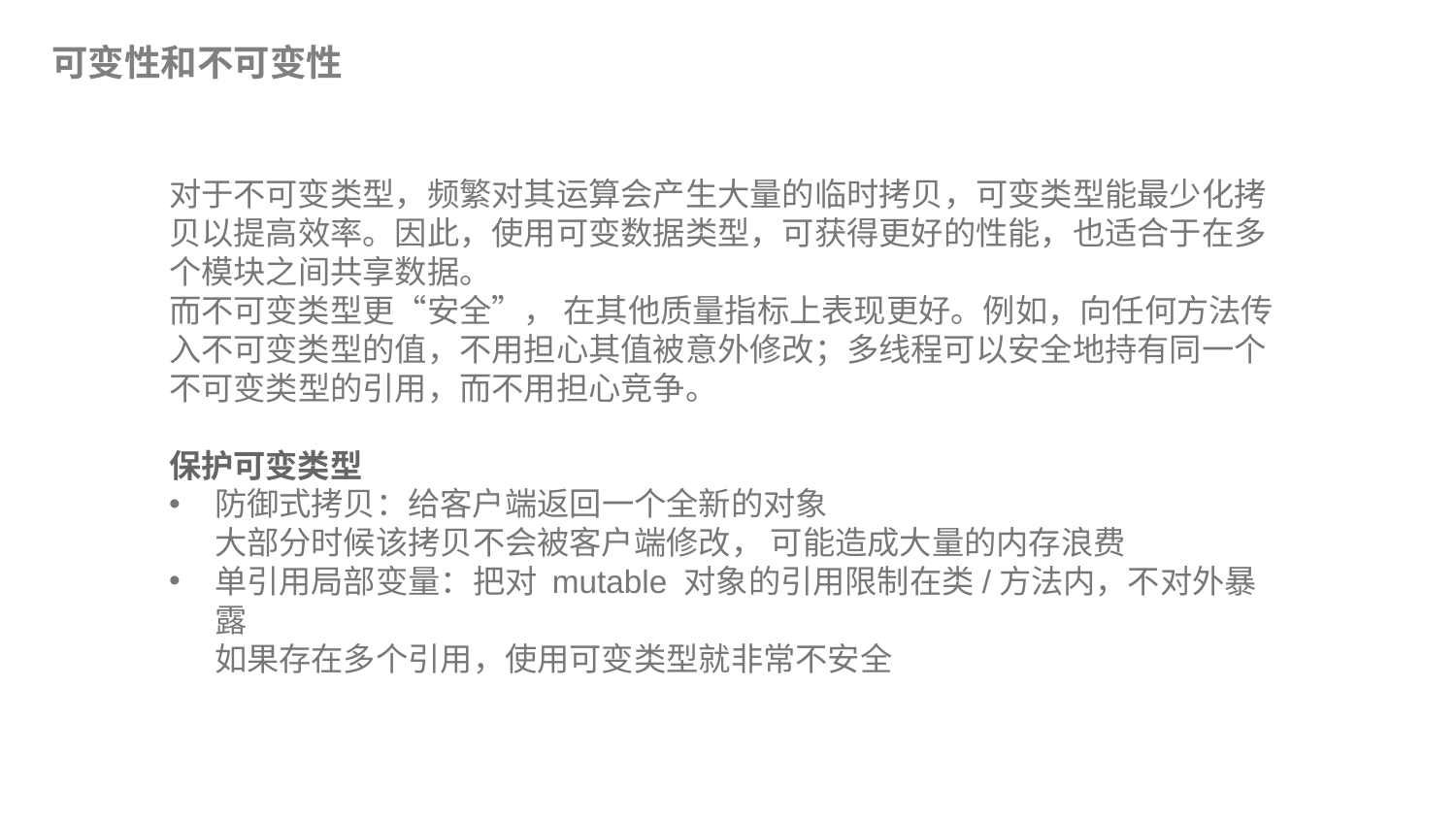

可变性和不可变性
对于不可变类型，频繁对其运算会产生大量的临时拷贝，可变类型能最少化拷贝以提高效率。因此，使用可变数据类型，可获得更好的性能，也适合于在多个模块之间共享数据。
而不可变类型更“安全”， 在其他质量指标上表现更好。例如，向任何方法传入不可变类型的值，不用担心其值被意外修改；多线程可以安全地持有同一个不可变类型的引用，而不用担心竞争。

保护可变类型
防御式拷贝：给客户端返回一个全新的对象
大部分时候该拷贝不会被客户端修改， 可能造成大量的内存浪费
单引用局部变量：把对 mutable 对象的引用限制在类/方法内，不对外暴露
如果存在多个引用，使用可变类型就非常不安全